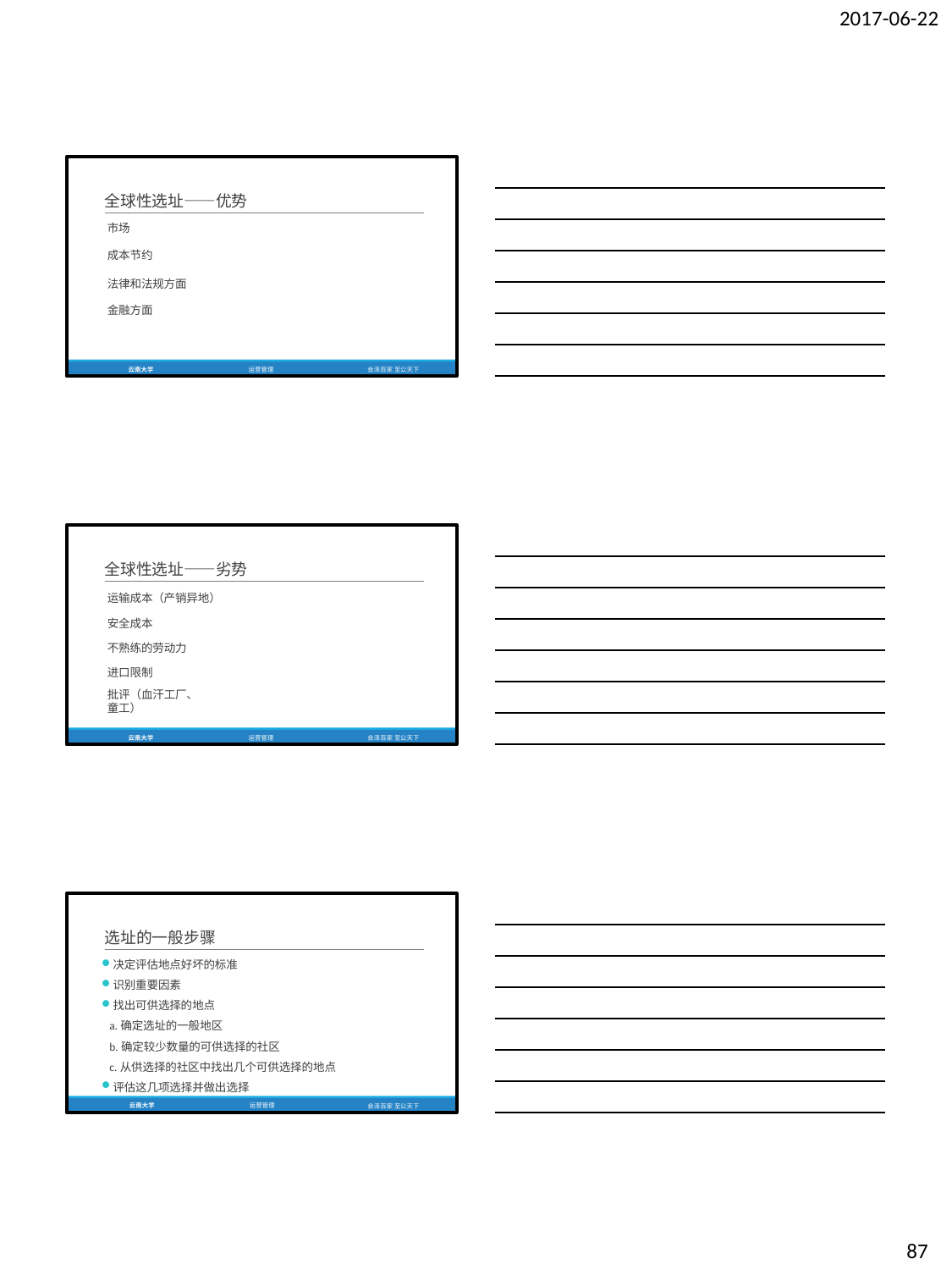

2017-06-22

全球性选址——优势
市场

成本节约
法律和法规方面 金融方面

云南大学
运营管理
会泽百家 至公天下

全球性选址——劣势
运输成本（产销异地） 安全成本
不熟练的劳动力 进口限制
批评（血汗工厂、童工）

云南大学
运营管理
会泽百家 至公天下

选址的一般步骤
决定评估地点好坏的标准
识别重要因素
找出可供选择的地点
a.确定选址的一般地区
b.确定较少数量的可供选择的社区
c.从供选择的社区中找出几个可供选择的地点
评估这几项选择并做出选择
云南大学	运营管理

会泽百家 至公天下

87